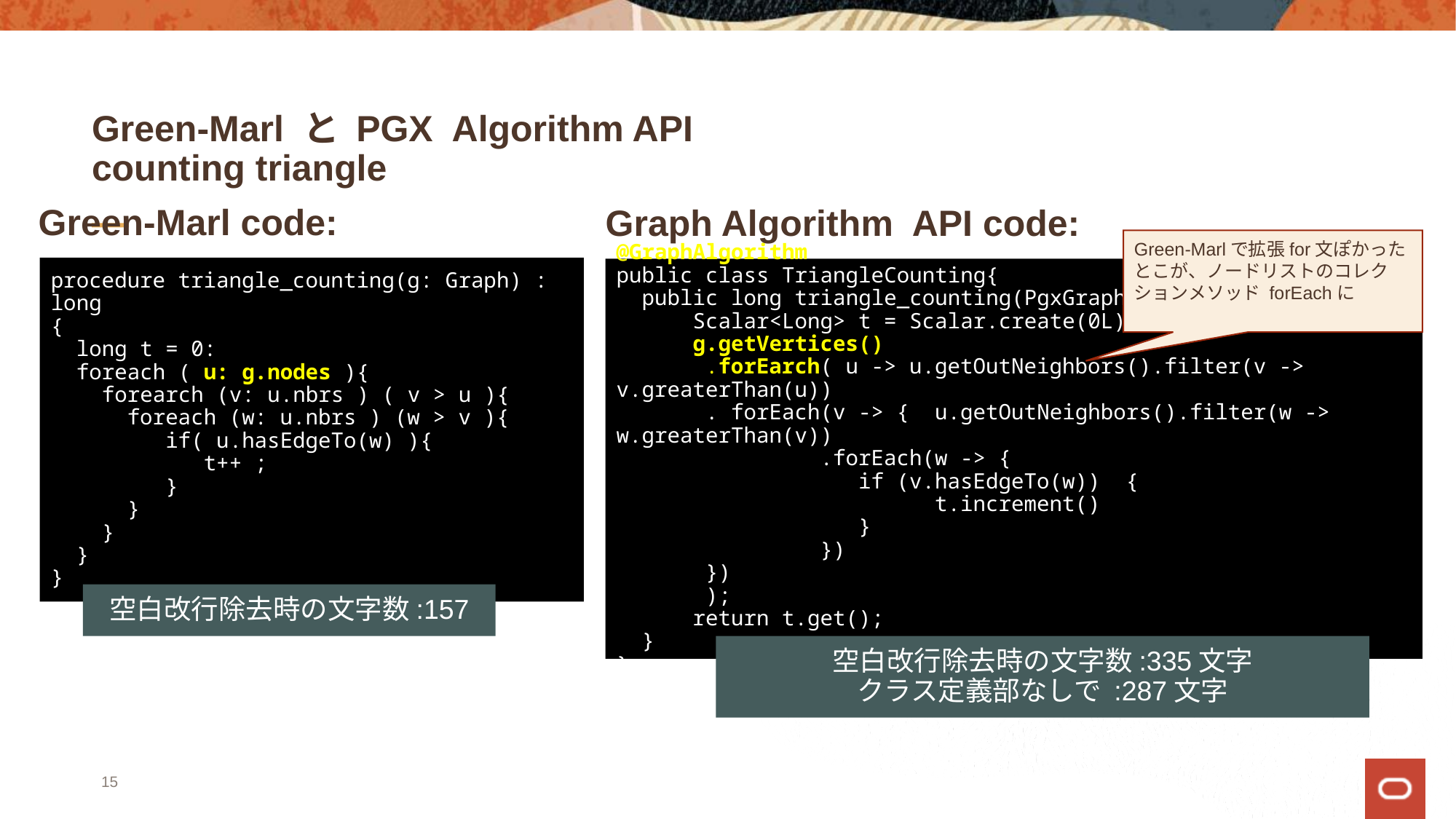

# Green-Marl と PGX  Algorithm API counting triangle
Green-Marl code:
Graph Algorithm  API code:
Green-Marlで拡張for文ぽかったとこが、ノードリストのコレクションメソッド forEachに

procedure triangle_counting(g: Graph) : long
{
  long t = 0:
  foreach ( u: g.nodes ){
    forearch (v: u.nbrs ) ( v > u ){
      foreach (w: u.nbrs ) (w > v ){
         if( u.hasEdgeTo(w) ){
            t++ ;
         }
      }
    }
  }
}
@GraphAlgorithm
public class TriangleCounting{
  public long triangle_counting(PgxGraph g){
      Scalar<Long> t = Scalar.create(0L);
      g.getVertices()
       .forEarch( u -> u.getOutNeighbors().filter(v -> v.greaterThan(u))
       . forEach(v -> {  u.getOutNeighbors().filter(w -> w.greaterThan(v))
                .forEach(w -> {
                   if (v.hasEdgeTo(w))  {
                         t.increment()
                   }
                })
       })
       );
      return t.get();
  }
}

空白改行除去時の文字数:157
空白改行除去時の文字数:335文字
クラス定義部なしで :287文字
15